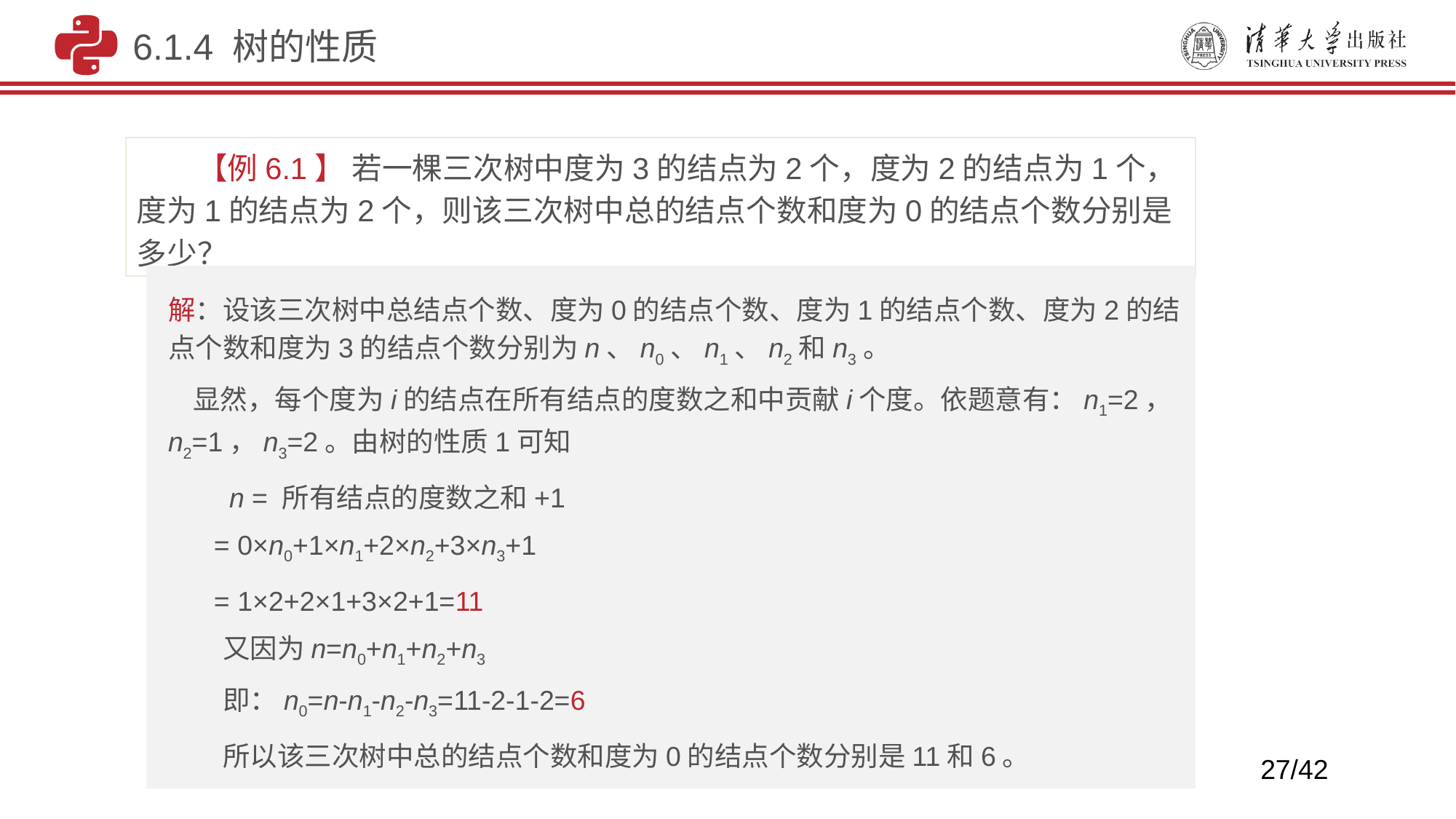

6.1.4 树的性质
　　【例6.1】 若一棵三次树中度为3的结点为2个，度为2的结点为1个，度为1的结点为2个，则该三次树中总的结点个数和度为0的结点个数分别是多少？
解：设该三次树中总结点个数、度为0的结点个数、度为1的结点个数、度为2的结点个数和度为3的结点个数分别为n、n0、n1、n2和n3。
   显然，每个度为i的结点在所有结点的度数之和中贡献i个度。依题意有：n1=2，n2=1，n3=2。由树的性质1可知
　　n = 所有结点的度数之和+1
      = 0×n0+1×n1+2×n2+3×n3+1
      = 1×2+2×1+3×2+1=11
　　又因为n=n0+n1+n2+n3
　　即：n0=n-n1-n2-n3=11-2-1-2=6
　　所以该三次树中总的结点个数和度为0的结点个数分别是11和6。
27/42